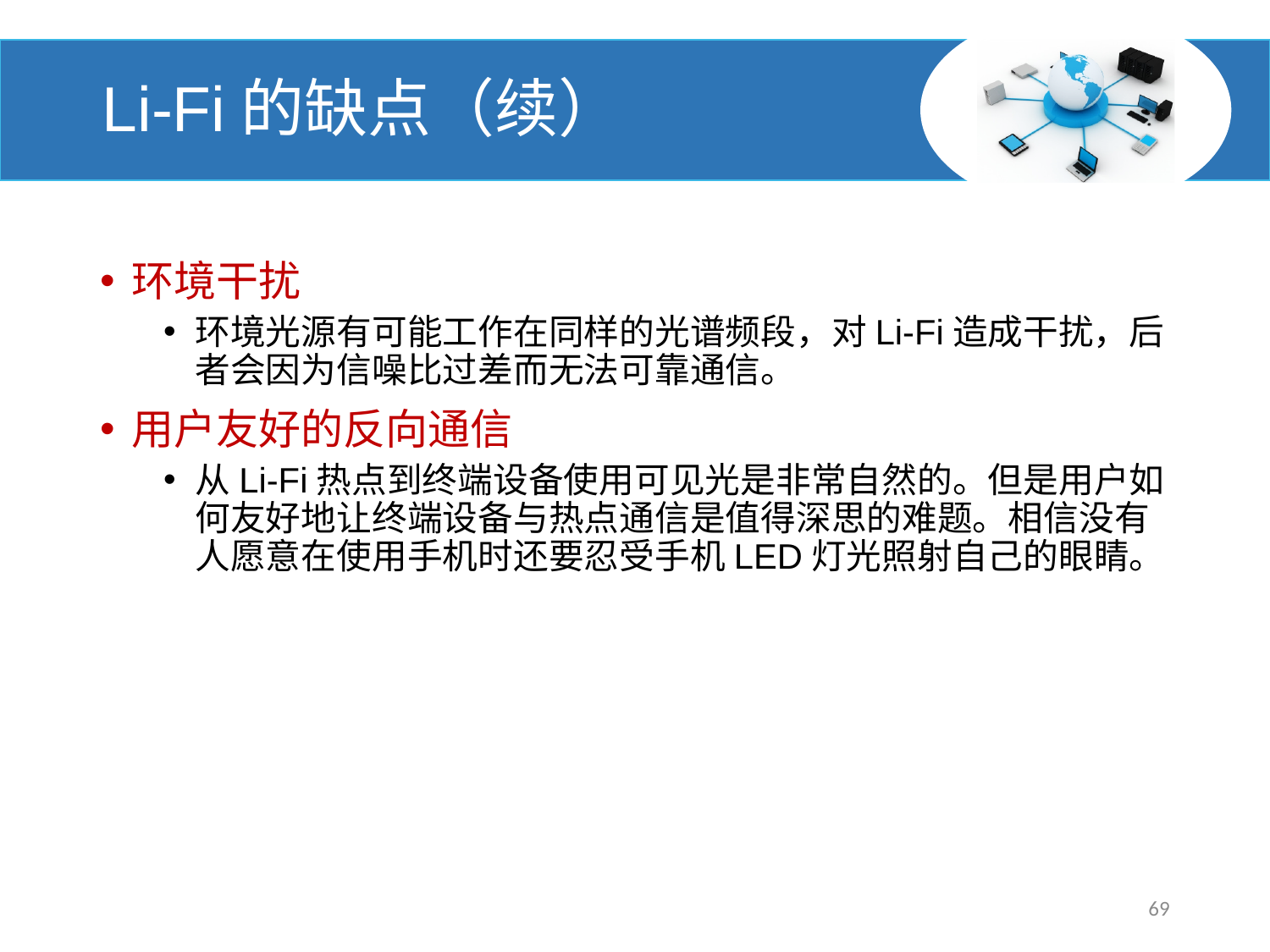

# Li-Fi的缺点（续）
环境干扰
环境光源有可能工作在同样的光谱频段，对Li-Fi造成干扰，后者会因为信噪比过差而无法可靠通信。
用户友好的反向通信
从Li-Fi热点到终端设备使用可见光是非常自然的。但是用户如何友好地让终端设备与热点通信是值得深思的难题。相信没有人愿意在使用手机时还要忍受手机LED灯光照射自己的眼睛。

69